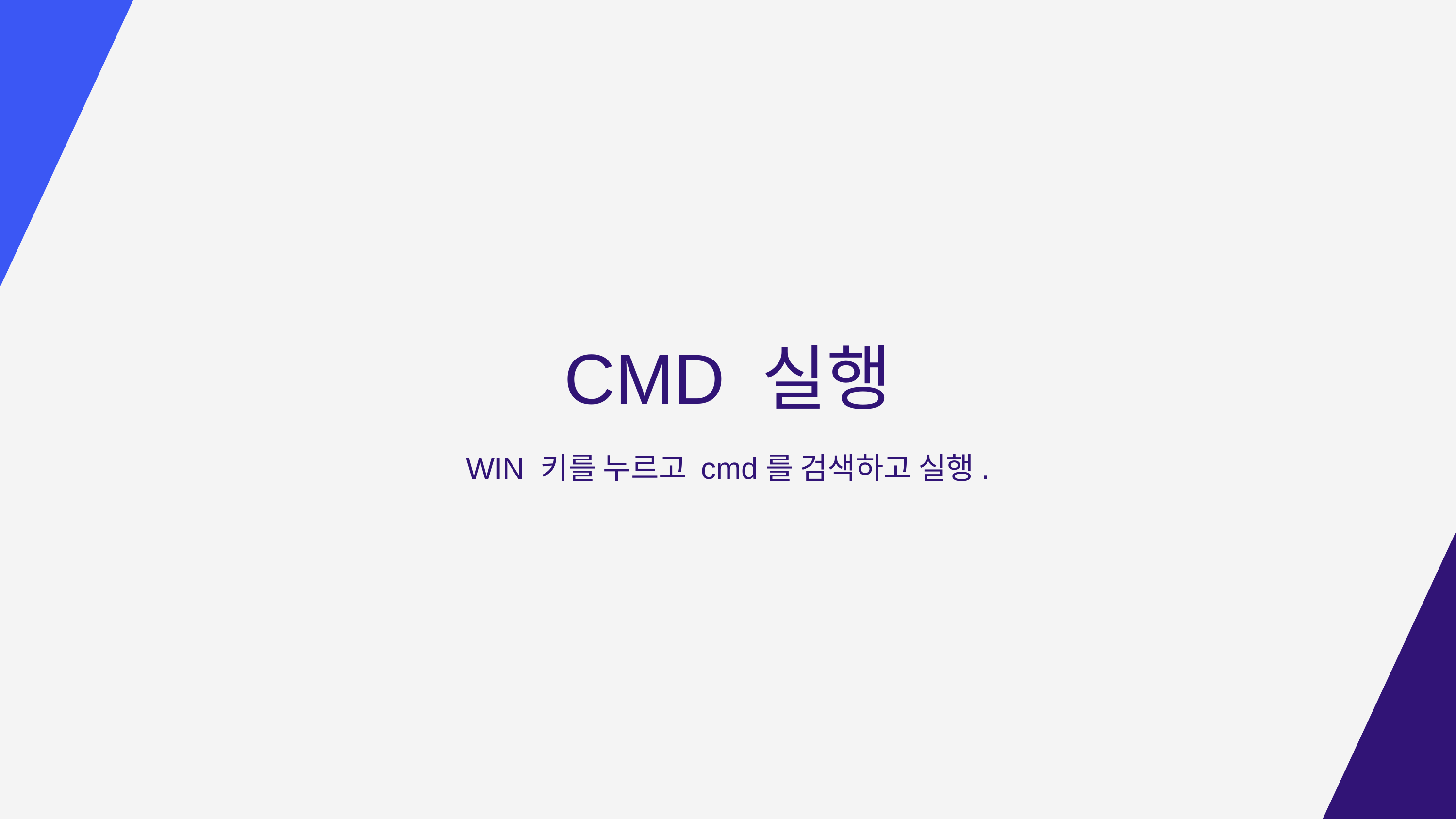

CMD 실행
WIN 키를 누르고 cmd를 검색하고 실행.